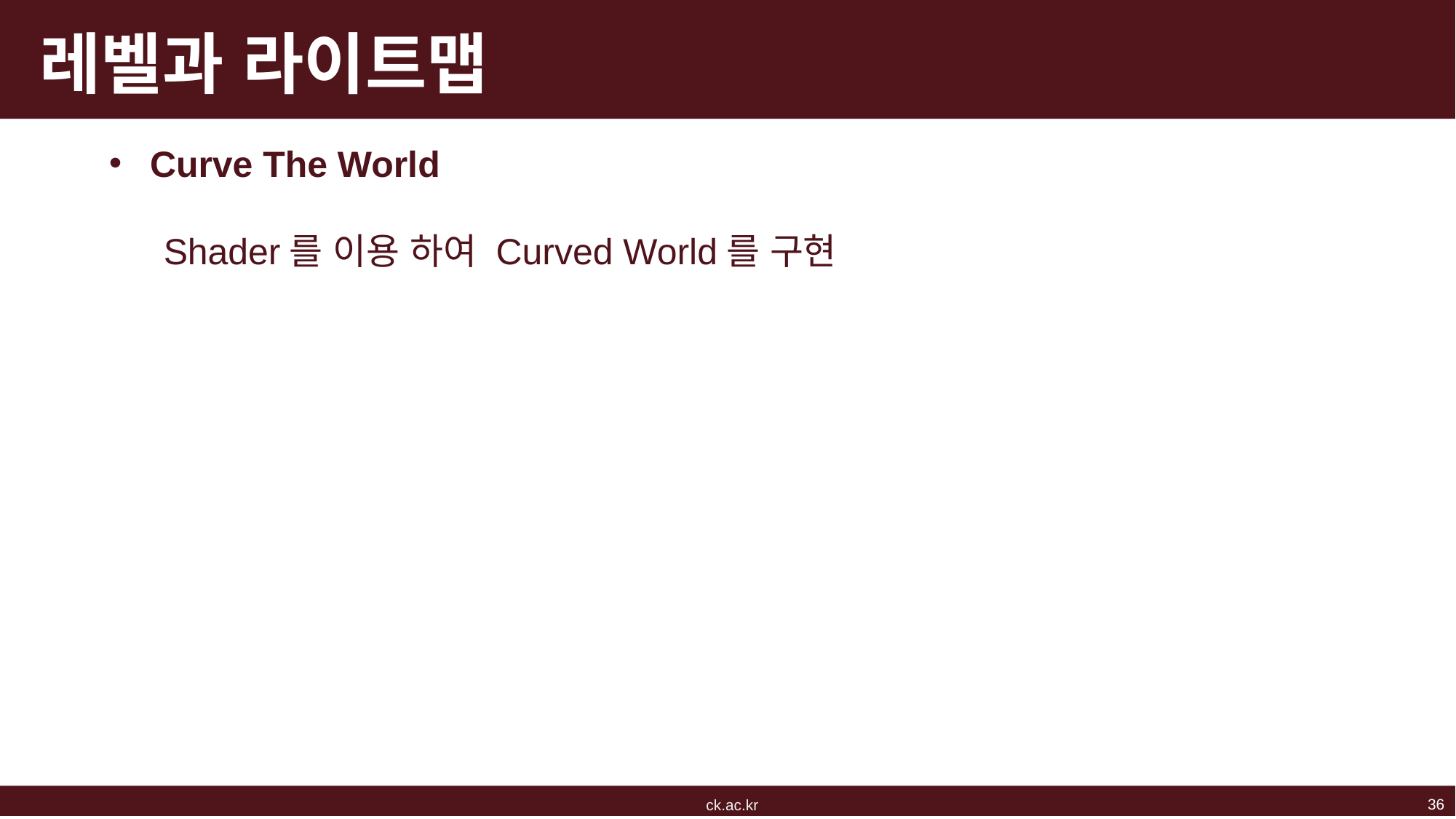

# 레벨과 라이트맵
Curve The World

Shader를 이용 하여 Curved World를 구현
36
ck.ac.kr